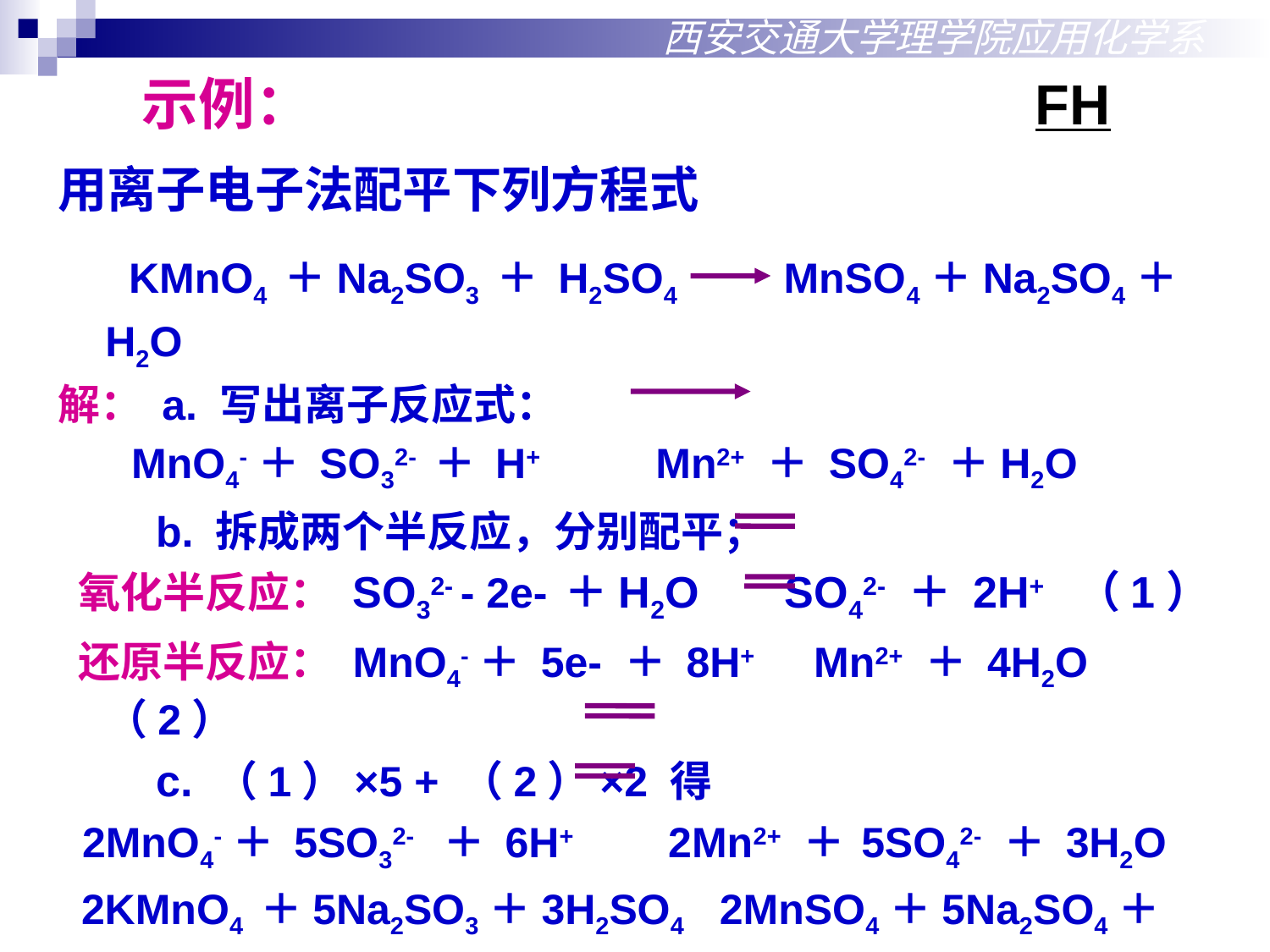

西安交通大学理学院应用化学系
示例：                                                       FH
用离子电子法配平下列方程式

      KMnO4 ＋Na2SO3 ＋ H2SO4         MnSO4＋Na2SO4＋H2O
解： a. 写出离子反应式：
      MnO4-＋ SO32- ＋ H+                 Mn2+ ＋ SO42- ＋H2O
        b. 拆成两个半反应，分别配平；
 氧化半反应： SO32- - 2e- ＋H2O       SO42- ＋ 2H+   （1）
 还原半反应： MnO4-＋ 5e- ＋ 8H+        Mn2+ ＋ 4H2O  （2）
        c. （1）×5 + （2）×2 得
  2MnO4-＋ 5SO32-  ＋ 6H+           2Mn2+ ＋ 5SO42- ＋ 3H2O
  2KMnO4 ＋5Na2SO3＋3H2SO4   2MnSO4＋5Na2SO4＋3H2O+K2SO4